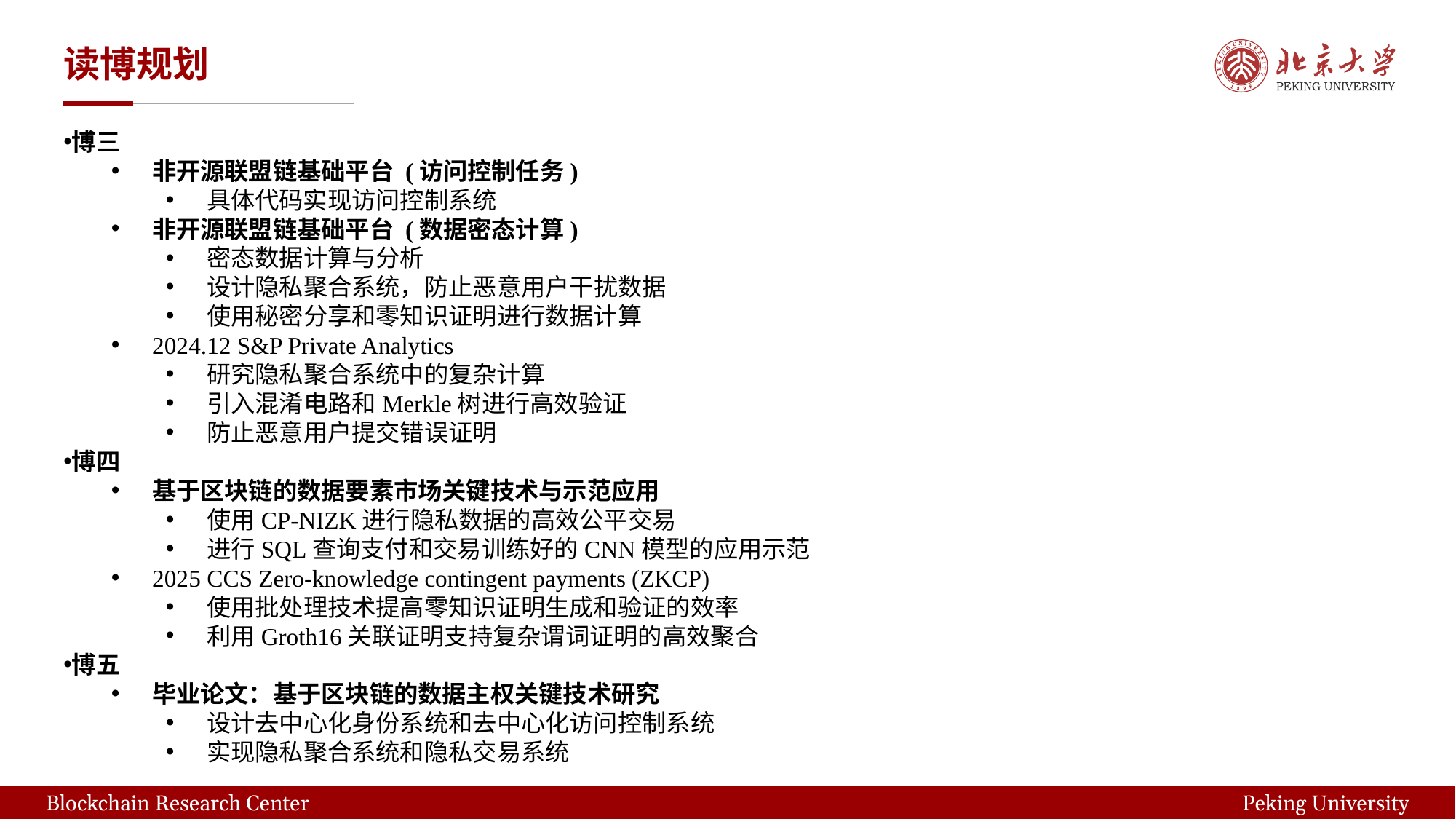

# 读博规划
博三
非开源联盟链基础平台 (访问控制任务)
具体代码实现访问控制系统
非开源联盟链基础平台 (数据密态计算)
密态数据计算与分析
设计隐私聚合系统，防止恶意用户干扰数据
使用秘密分享和零知识证明进行数据计算
2024.12 S&P Private Analytics
研究隐私聚合系统中的复杂计算
引入混淆电路和Merkle树进行高效验证
防止恶意用户提交错误证明
博四
基于区块链的数据要素市场关键技术与示范应用
使用CP-NIZK进行隐私数据的高效公平交易
进行SQL查询支付和交易训练好的CNN模型的应用示范
2025 CCS Zero-knowledge contingent payments (ZKCP)
使用批处理技术提高零知识证明生成和验证的效率
利用Groth16关联证明支持复杂谓词证明的高效聚合
博五
毕业论文：基于区块链的数据主权关键技术研究
设计去中心化身份系统和去中心化访问控制系统
实现隐私聚合系统和隐私交易系统